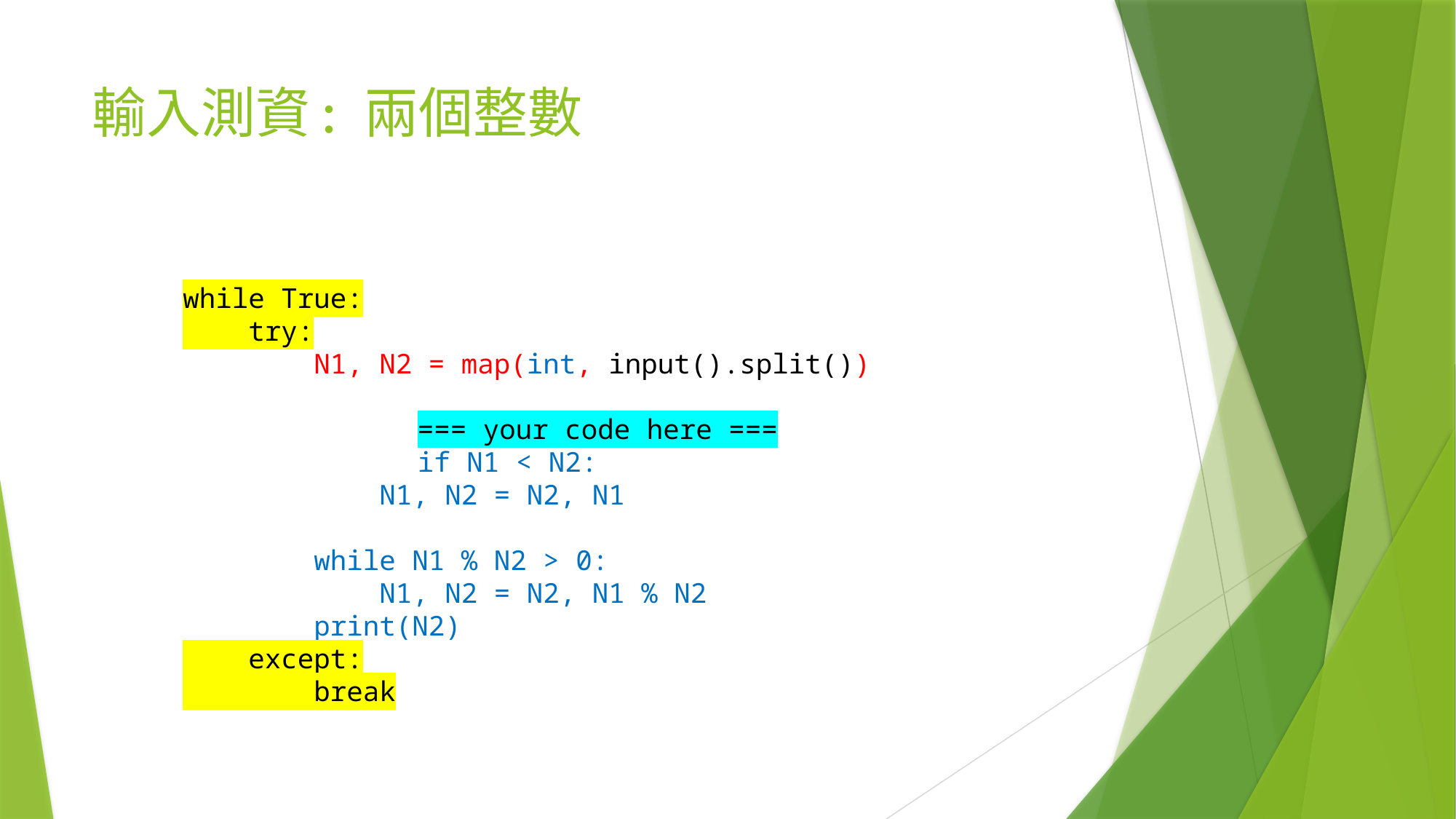

# 輸入測資: 兩個整數
﻿while True:
    try:
        N1, N2 = map(int, input().split())

		 === your code here ===
		 if N1 < N2:
            N1, N2 = N2, N1

        while N1 % N2 > 0:
            N1, N2 = N2, N1 % N2
        print(N2)
    except:
        break